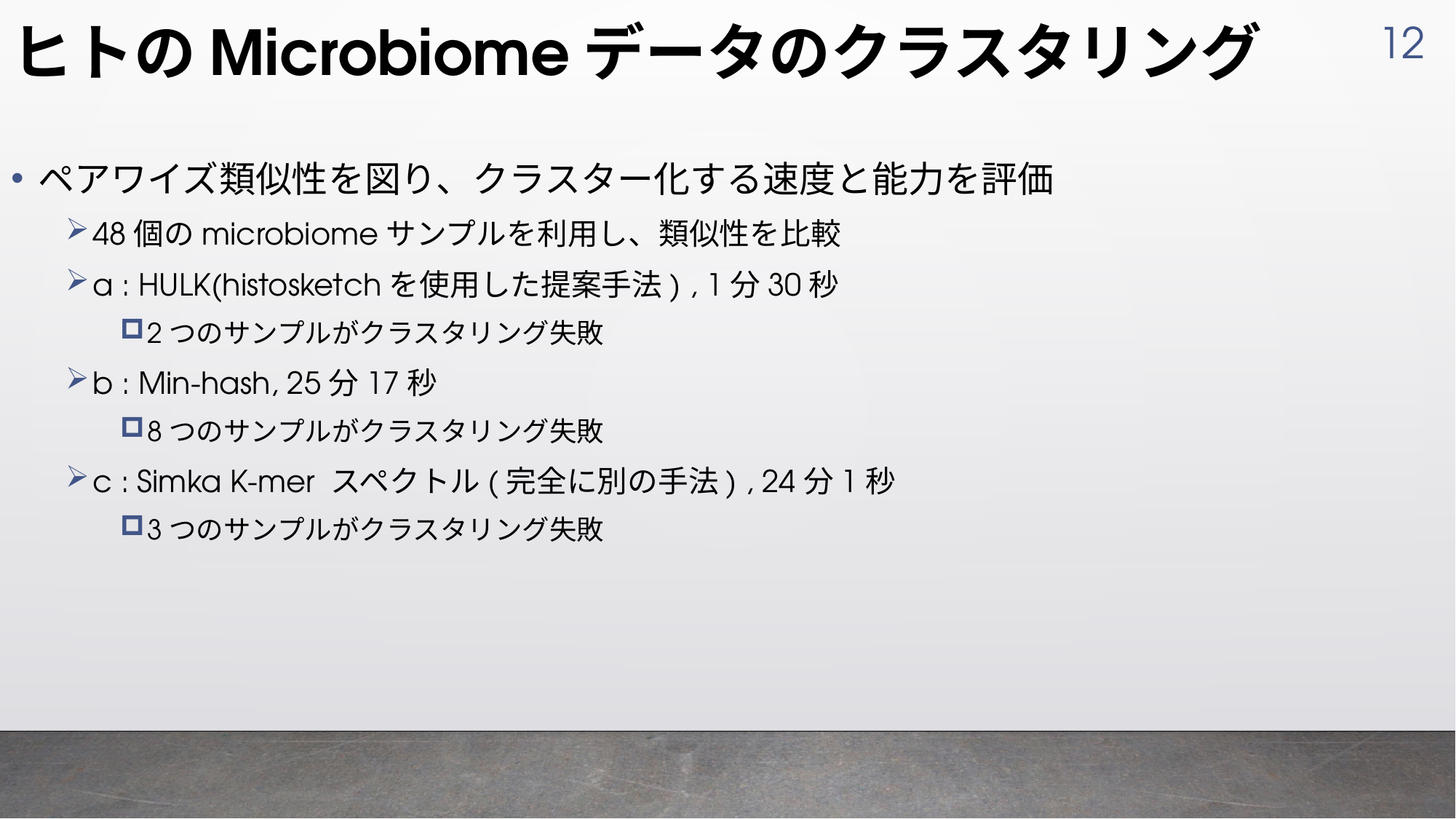

12
# ヒトのMicrobiomeデータのクラスタリング
ペアワイズ類似性を図り、クラスター化する速度と能力を評価
48個のmicrobiomeサンプルを利用し、類似性を比較
a : HULK(histosketchを使用した提案手法) , 1分30秒
2つのサンプルがクラスタリング失敗
b : Min-hash, 25分17秒
8つのサンプルがクラスタリング失敗
c : Simka K-mer スペクトル(完全に別の手法) , 24分1秒
3つのサンプルがクラスタリング失敗